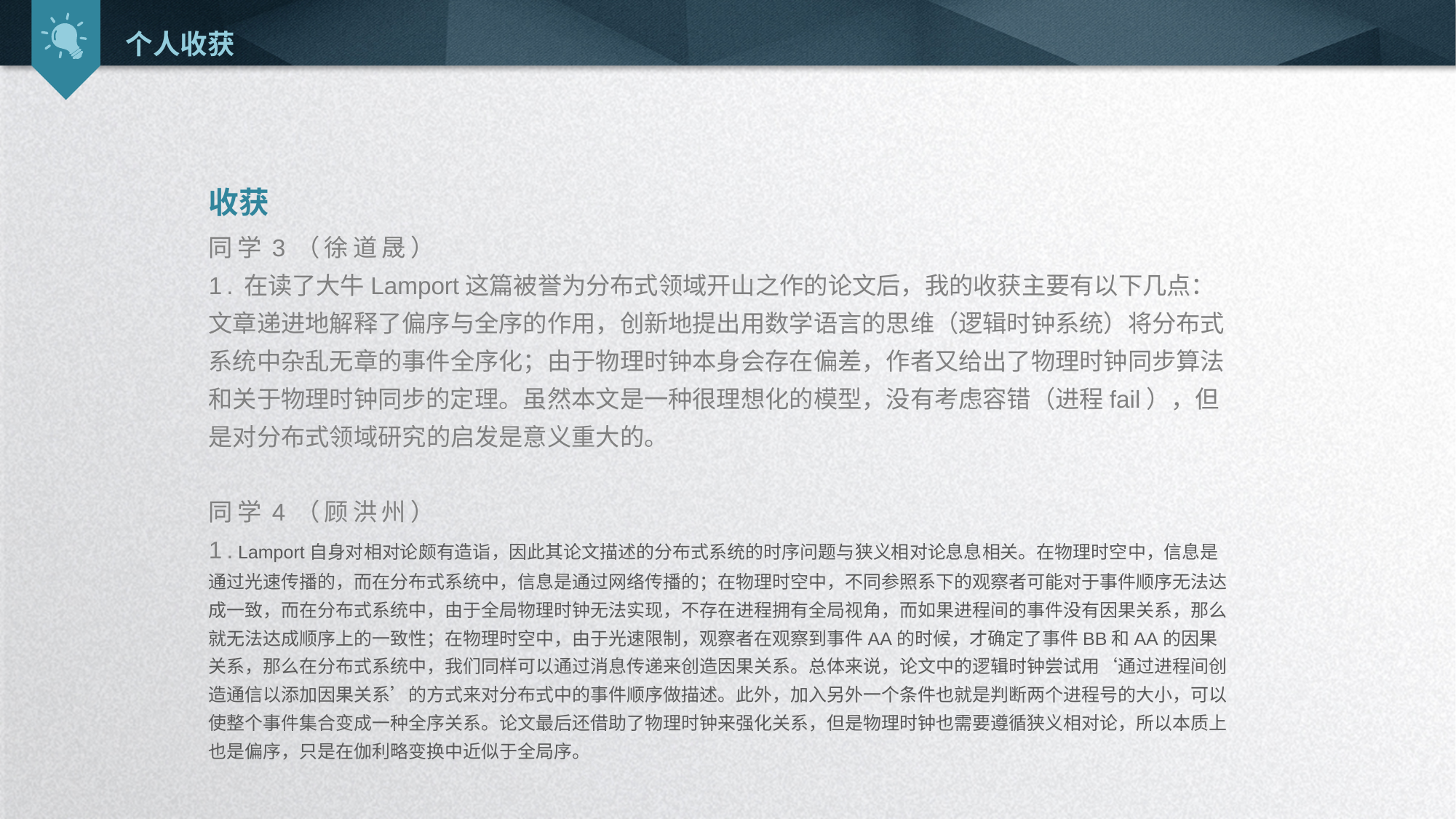

个人收获
收获

同学3（徐道晟）
1.在读了大牛Lamport这篇被誉为分布式领域开山之作的论文后，我的收获主要有以下几点：文章递进地解释了偏序与全序的作用，创新地提出用数学语言的思维（逻辑时钟系统）将分布式系统中杂乱无章的事件全序化；由于物理时钟本身会存在偏差，作者又给出了物理时钟同步算法和关于物理时钟同步的定理。虽然本文是一种很理想化的模型，没有考虑容错（进程fail），但是对分布式领域研究的启发是意义重大的。

同学4（顾洪州）
1.Lamport自身对相对论颇有造诣，因此其论文描述的分布式系统的时序问题与狭义相对论息息相关。在物理时空中，信息是通过光速传播的，而在分布式系统中，信息是通过网络传播的；在物理时空中，不同参照系下的观察者可能对于事件顺序无法达成一致，而在分布式系统中，由于全局物理时钟无法实现，不存在进程拥有全局视角，而如果进程间的事件没有因果关系，那么就无法达成顺序上的一致性；在物理时空中，由于光速限制，观察者在观察到事件AA的时候，才确定了事件BB和AA的因果关系，那么在分布式系统中，我们同样可以通过消息传递来创造因果关系。总体来说，论文中的逻辑时钟尝试用‘通过进程间创造通信以添加因果关系’的方式来对分布式中的事件顺序做描述。此外，加入另外一个条件也就是判断两个进程号的大小，可以使整个事件集合变成一种全序关系。论文最后还借助了物理时钟来强化关系，但是物理时钟也需要遵循狭义相对论，所以本质上也是偏序，只是在伽利略变换中近似于全局序。

延时符